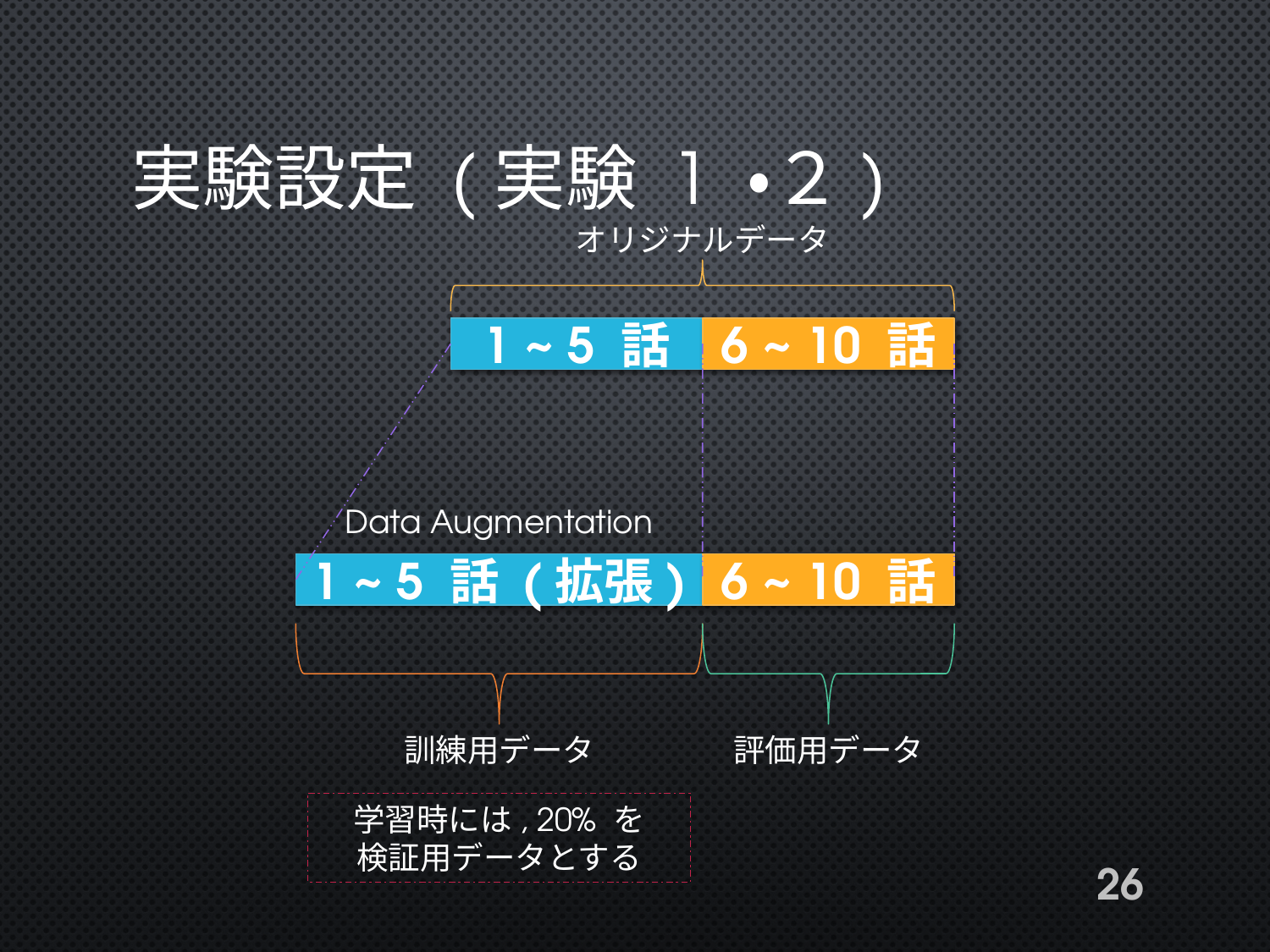

# 実験設定 (実験 1 ・２)

オリジナルデータ
1 ~ 5 話
6 ~ 10 話

Data Augmentation

1 ~ 5 話 (拡張)
6 ~ 10 話
訓練用データ
評価用データ
学習時には, 20% を
検証用データとする
26